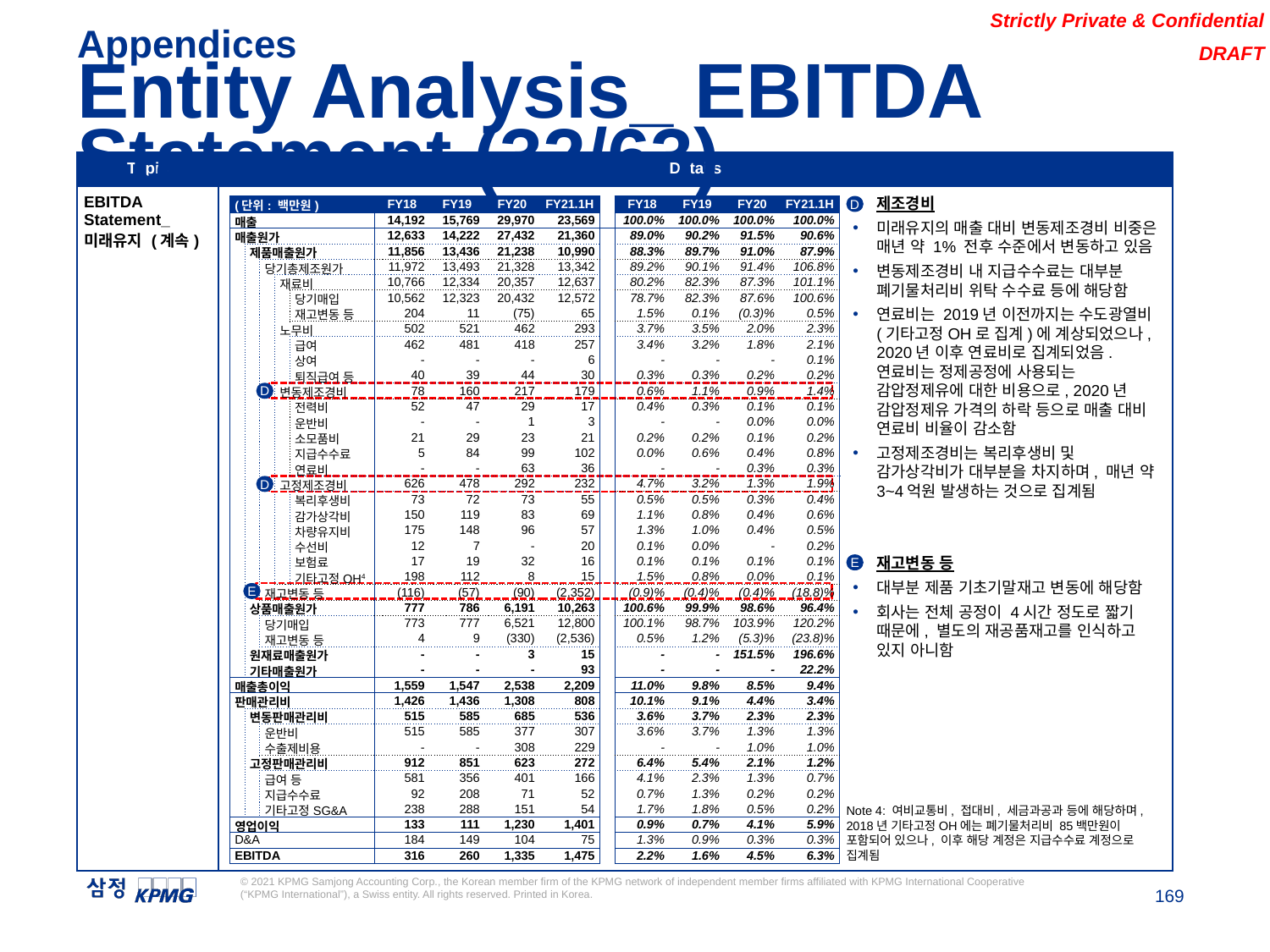

Appendices
Entity Analysis_ EBITDA Statement (32/63)
| Topic | Details |
| --- | --- |
| EBITDA Statement\_ 미래유지 (계속) |  |
제조경비
미래유지의 매출 대비 변동제조경비 비중은 매년 약 1% 전후 수준에서 변동하고 있음
변동제조경비 내 지급수수료는 대부분 폐기물처리비 위탁 수수료 등에 해당함
연료비는 2019년 이전까지는 수도광열비 (기타고정OH로 집계)에 계상되었으나, 2020년 이후 연료비로 집계되었음. 연료비는 정제공정에 사용되는 감압정제유에 대한 비용으로, 2020년 감압정제유 가격의 하락 등으로 매출 대비 연료비 비율이 감소함
고정제조경비는 복리후생비 및 감가상각비가 대부분을 차지하며, 매년 약 3~4억원 발생하는 것으로 집계됨

| (단위: 백만원) |  |  |  |  | FY18 | FY19 | FY20 | FY21.1H |  | FY18 | FY19 | FY20 | FY21.1H |
| --- | --- | --- | --- | --- | --- | --- | --- | --- | --- | --- | --- | --- | --- |
| 매출 |  |  |  |  | 14,192 | 15,769 | 29,970 | 23,569 |  | 100.0% | 100.0% | 100.0% | 100.0% |
| 매출원가 |  |  |  |  | 12,633 | 14,222 | 27,432 | 21,360 |  | 89.0% | 90.2% | 91.5% | 90.6% |
|  | 제품매출원가 |  |  |  | 11,856 | 13,436 | 21,238 | 10,990 |  | 88.3% | 89.7% | 91.0% | 87.9% |
|  |  | 당기총제조원가 |  |  | 11,972 | 13,493 | 21,328 | 13,342 |  | 89.2% | 90.1% | 91.4% | 106.8% |
|  |  |  | 재료비 |  | 10,766 | 12,334 | 20,357 | 12,637 |  | 80.2% | 82.3% | 87.3% | 101.1% |
|  |  |  |  | 당기매입 | 10,562 | 12,323 | 20,432 | 12,572 |  | 78.7% | 82.3% | 87.6% | 100.6% |
|  |  |  |  | 재고변동 등 | 204 | 11 | (75) | 65 |  | 1.5% | 0.1% | (0.3)% | 0.5% |
|  |  |  | 노무비 |  | 502 | 521 | 462 | 293 |  | 3.7% | 3.5% | 2.0% | 2.3% |
|  |  |  |  | 급여 | 462 | 481 | 418 | 257 |  | 3.4% | 3.2% | 1.8% | 2.1% |
|  |  |  |  | 상여 | - | - | - | 6 |  | - | - | - | 0.1% |
|  |  |  |  | 퇴직급여 등 | 40 | 39 | 44 | 30 |  | 0.3% | 0.3% | 0.2% | 0.2% |
|  |  |  | 변동제조경비 |  | 78 | 160 | 217 | 179 |  | 0.6% | 1.1% | 0.9% | 1.4% |
|  |  |  |  | 전력비 | 52 | 47 | 29 | 17 |  | 0.4% | 0.3% | 0.1% | 0.1% |
|  |  |  |  | 운반비 | - | - | 1 | 3 |  | - | - | 0.0% | 0.0% |
|  |  |  |  | 소모품비 | 21 | 29 | 23 | 21 |  | 0.2% | 0.2% | 0.1% | 0.2% |
|  |  |  |  | 지급수수료 | 5 | 84 | 99 | 102 |  | 0.0% | 0.6% | 0.4% | 0.8% |
|  |  |  |  | 연료비 | - | - | 63 | 36 |  | - | - | 0.3% | 0.3% |
|  |  |  | 고정제조경비 |  | 626 | 478 | 292 | 232 |  | 4.7% | 3.2% | 1.3% | 1.9% |
|  |  |  |  | 복리후생비 | 73 | 72 | 73 | 55 |  | 0.5% | 0.5% | 0.3% | 0.4% |
|  |  |  |  | 감가상각비 | 150 | 119 | 83 | 69 |  | 1.1% | 0.8% | 0.4% | 0.6% |
|  |  |  |  | 차량유지비 | 175 | 148 | 96 | 57 |  | 1.3% | 1.0% | 0.4% | 0.5% |
|  |  |  |  | 수선비 | 12 | 7 | - | 20 |  | 0.1% | 0.0% | - | 0.2% |
|  |  |  |  | 보험료 | 17 | 19 | 32 | 16 |  | 0.1% | 0.1% | 0.1% | 0.1% |
|  |  |  |  | 기타고정OH4 | 198 | 112 | 8 | 15 |  | 1.5% | 0.8% | 0.0% | 0.1% |
|  |  | 재고변동 등 |  |  | (116) | (57) | (90) | (2,352) |  | (0.9)% | (0.4)% | (0.4)% | (18.8)% |
|  | 상품매출원가 |  |  |  | 777 | 786 | 6,191 | 10,263 |  | 100.6% | 99.9% | 98.6% | 96.4% |
|  |  | 당기매입 |  |  | 773 | 777 | 6,521 | 12,800 |  | 100.1% | 98.7% | 103.9% | 120.2% |
|  |  | 재고변동 등 |  |  | 4 | 9 | (330) | (2,536) |  | 0.5% | 1.2% | (5.3)% | (23.8)% |
|  | 원재료매출원가 |  |  |  | - | - | 3 | 15 |  | - | - | 151.5% | 196.6% |
|  | 기타매출원가 |  |  |  | - | - | - | 93 |  | - | - | - | 22.2% |
| 매출총이익 |  |  |  |  | 1,559 | 1,547 | 2,538 | 2,209 |  | 11.0% | 9.8% | 8.5% | 9.4% |
| 판매관리비 |  |  |  |  | 1,426 | 1,436 | 1,308 | 808 |  | 10.1% | 9.1% | 4.4% | 3.4% |
|  | 변동판매관리비 |  |  |  | 515 | 585 | 685 | 536 |  | 3.6% | 3.7% | 2.3% | 2.3% |
|  |  | 운반비 |  |  | 515 | 585 | 377 | 307 |  | 3.6% | 3.7% | 1.3% | 1.3% |
|  |  | 수출제비용 |  |  | - | - | 308 | 229 |  | - | - | 1.0% | 1.0% |
|  | 고정판매관리비 |  |  |  | 912 | 851 | 623 | 272 |  | 6.4% | 5.4% | 2.1% | 1.2% |
|  |  | 급여 등 |  |  | 581 | 356 | 401 | 166 |  | 4.1% | 2.3% | 1.3% | 0.7% |
|  |  | 지급수수료 |  |  | 92 | 208 | 71 | 52 |  | 0.7% | 1.3% | 0.2% | 0.2% |
|  |  | 기타고정SG&A |  |  | 238 | 288 | 151 | 54 |  | 1.7% | 1.8% | 0.5% | 0.2% |
| 영업이익 |  |  |  |  | 133 | 111 | 1,230 | 1,401 |  | 0.9% | 0.7% | 4.1% | 5.9% |
| D&A |  |  |  |  | 184 | 149 | 104 | 75 |  | 1.3% | 0.9% | 0.3% | 0.3% |
| EBITDA |  |  |  |  | 316 | 260 | 1,335 | 1,475 |  | 2.2% | 1.6% | 4.5% | 6.3% |
D
D

D

재고변동 등
대부분 제품 기초기말재고 변동에 해당함
회사는 전체 공정이 4시간 정도로 짧기 때문에, 별도의 재공품재고를 인식하고 있지 아니함
E
E

Note 4: 여비교통비, 접대비, 세금과공과 등에 해당하며, 2018년 기타고정OH에는 폐기물처리비 85백만원이 포함되어 있으나, 이후 해당 계정은 지급수수료 계정으로 집계됨